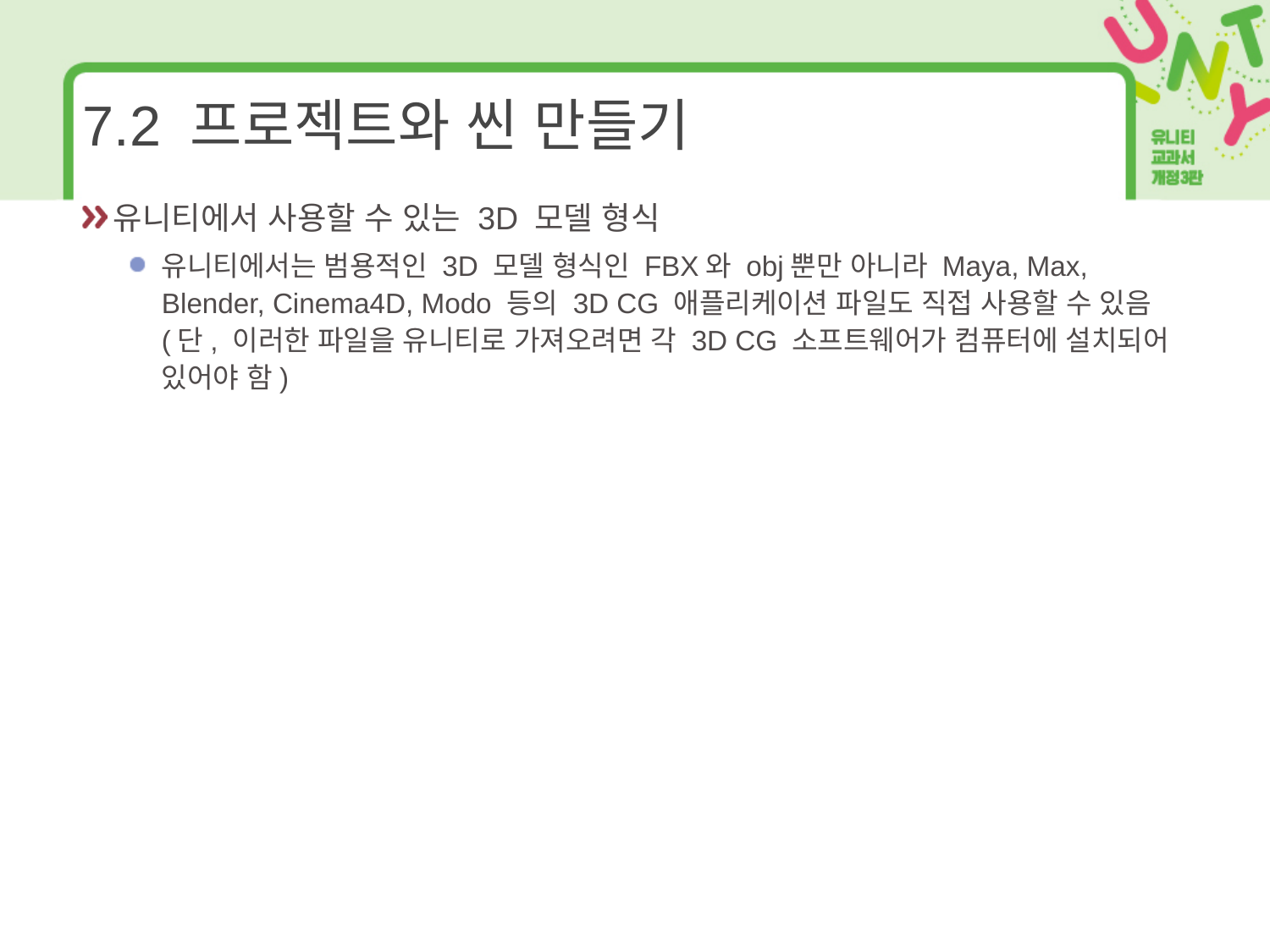

# 7.2 프로젝트와 씬 만들기
유니티에서 사용할 수 있는 3D 모델 형식
유니티에서는 범용적인 3D 모델 형식인 FBX와 obj뿐만 아니라 Maya, Max, Blender, Cinema4D, Modo 등의 3D CG 애플리케이션 파일도 직접 사용할 수 있음(단, 이러한 파일을 유니티로 가져오려면 각 3D CG 소프트웨어가 컴퓨터에 설치되어 있어야 함)